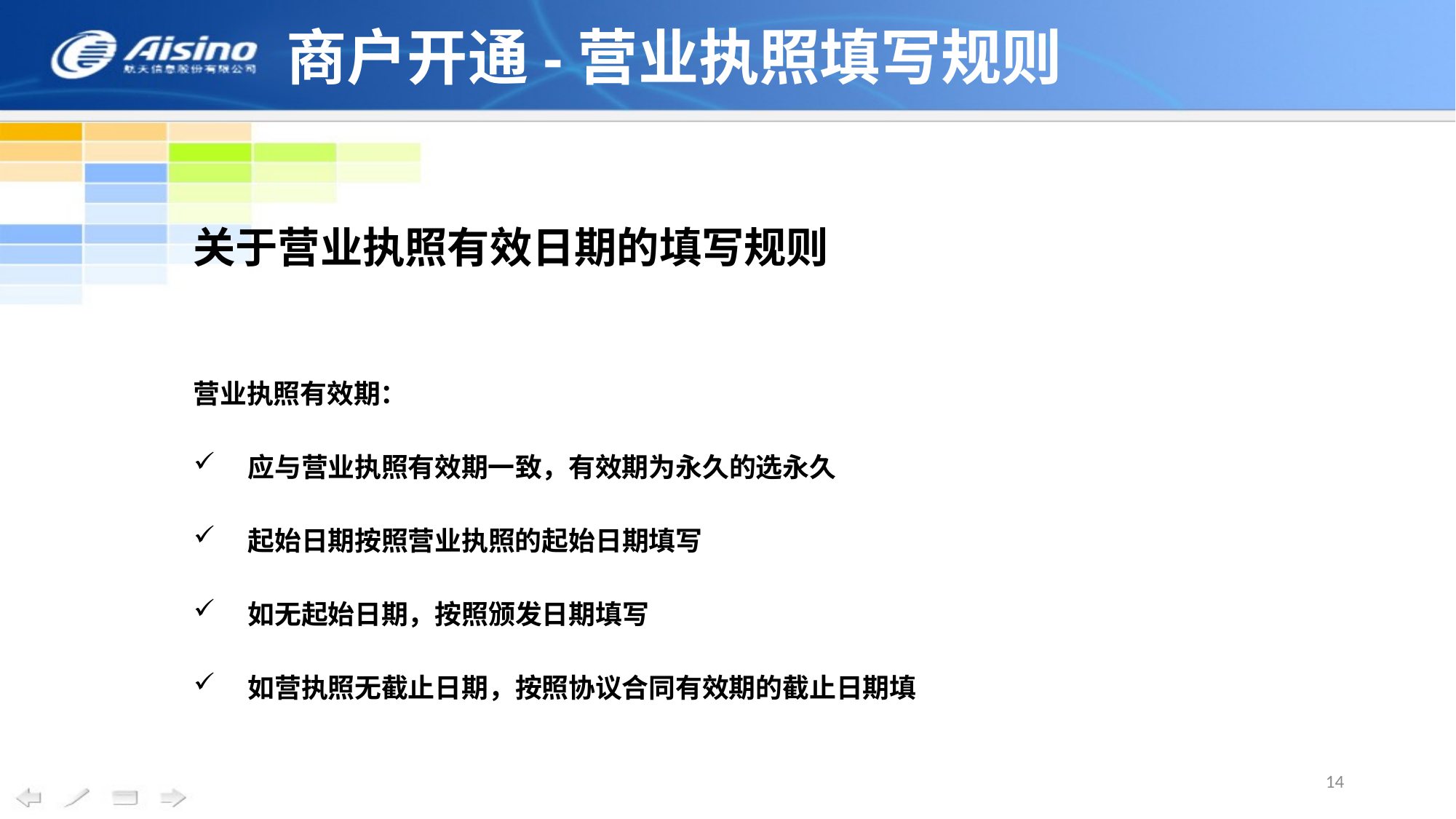

# 商户开通-营业执照填写规则
关于营业执照有效日期的填写规则
营业执照有效期：
    应与营业执照有效期一致，有效期为永久的选永久
    起始日期按照营业执照的起始日期填写
    如无起始日期，按照颁发日期填写
    如营执照无截止日期，按照协议合同有效期的截止日期填

14